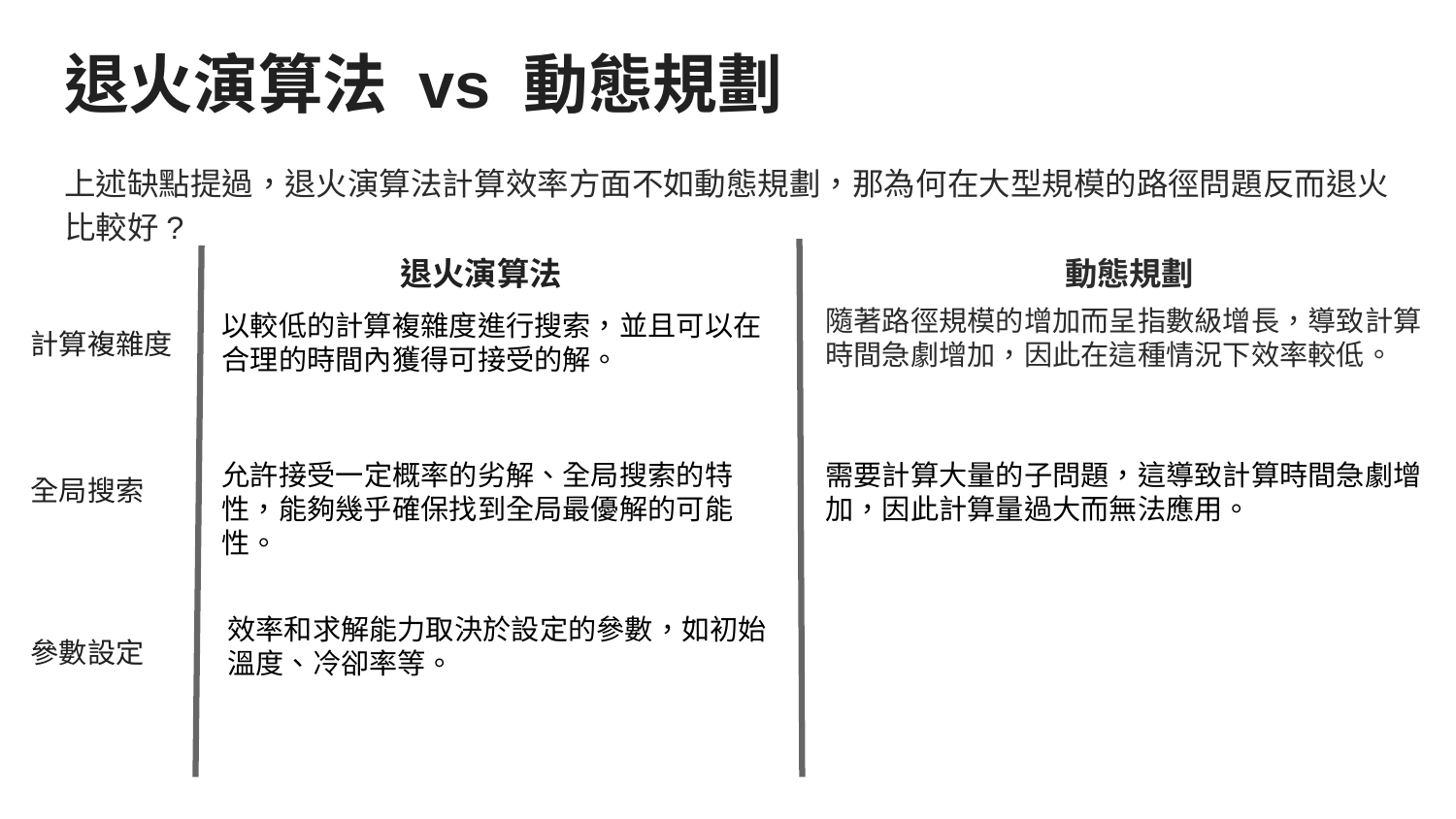

# 退火演算法 vs 動態規劃
上述缺點提過，退火演算法計算效率方面不如動態規劃，那為何在大型規模的路徑問題反而退火比較好?
退火演算法

動態規劃

隨著路徑規模的增加而呈指數級增長，導致計算時間急劇增加，因此在這種情況下效率較低。
以較低的計算複雜度進行搜索，並且可以在合理的時間內獲得可接受的解。
計算複雜度
允許接受一定概率的劣解、全局搜索的特性，能夠幾乎確保找到全局最優解的可能性。
需要計算大量的子問題，這導致計算時間急劇增加，因此計算量過大而無法應用。
全局搜索
效率和求解能力取決於設定的參數，如初始溫度、冷卻率等。
參數設定